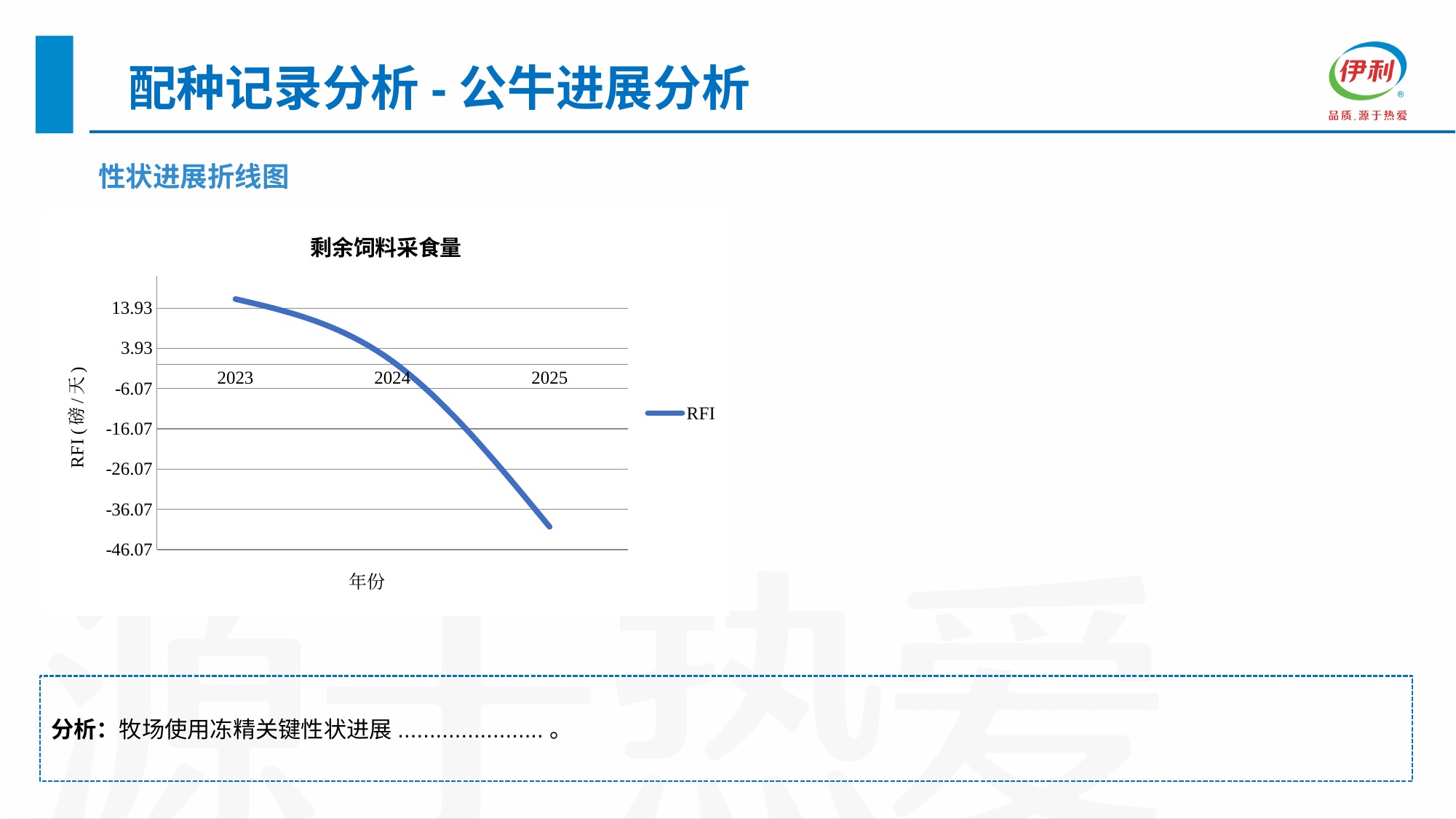

配种记录分析-公牛进展分析
| 性状进展折线图 |
| --- |

### Chart: 剩余饲料采食量

| Category | RFI |
|---|---|
| 2023 | 16.1573163678427 |
| 2024 | 0.681717840658238 |
| 2025 | -40.412004069176 |
分析：牧场使用冻精关键性状进展.......................。